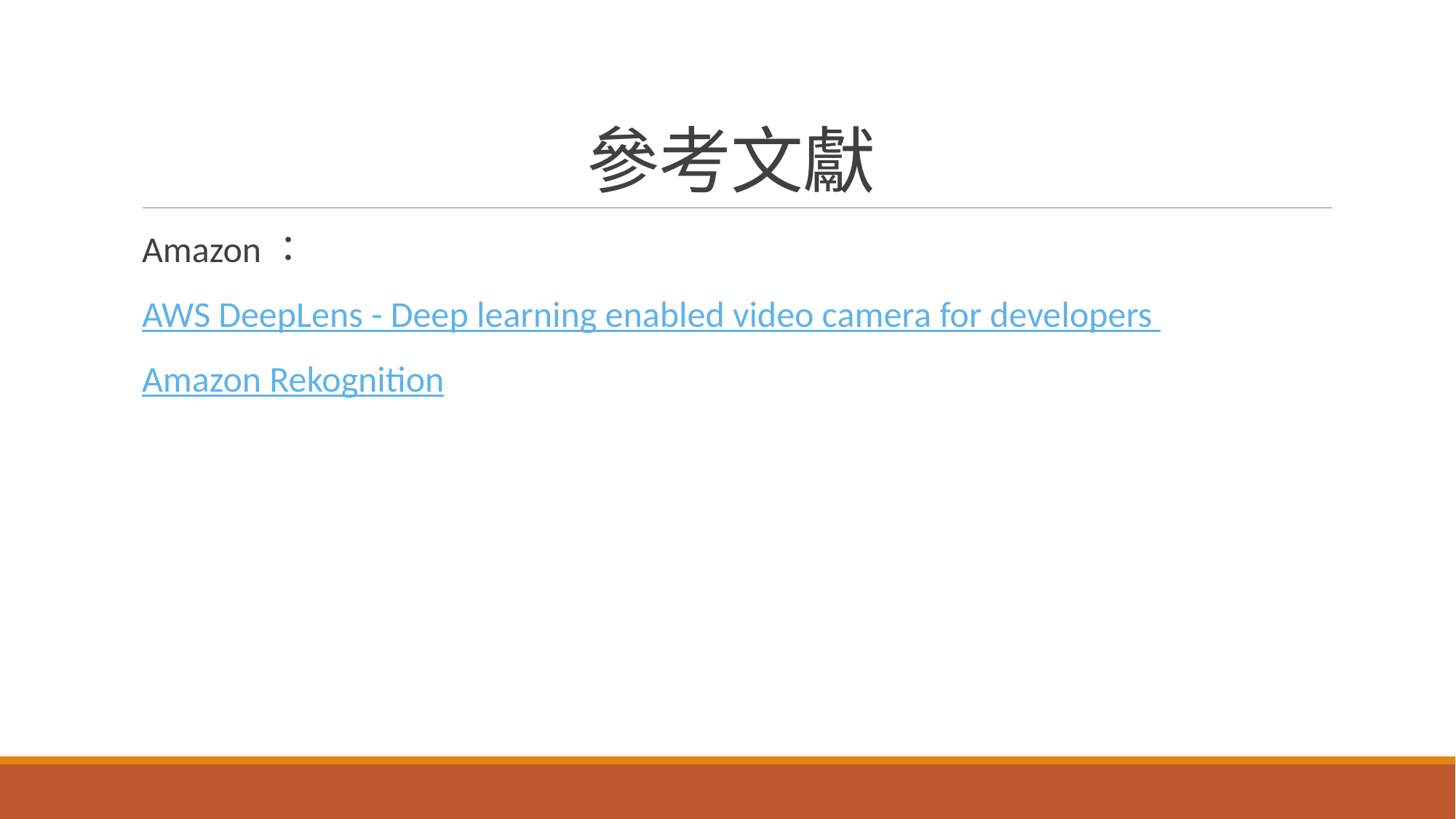

# 參考文獻
Amazon：
AWS DeepLens - Deep learning enabled video camera for developers
Amazon Rekognition